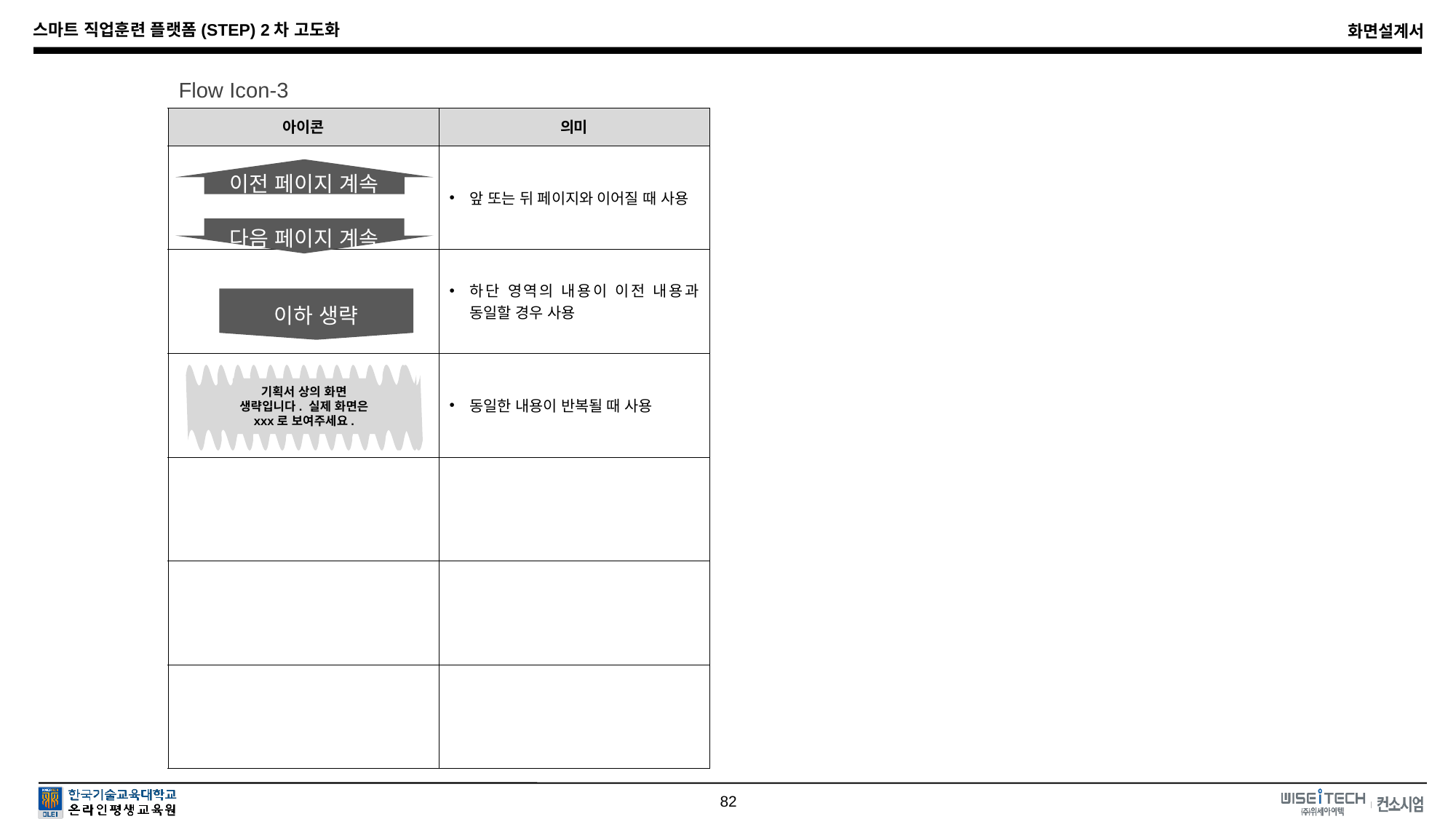

Flow Icon-3
| 아이콘 | 의미 |
| --- | --- |
|  | 앞 또는 뒤 페이지와 이어질 때 사용 |
|  | 하단 영역의 내용이 이전 내용과 동일할 경우 사용 |
|  | 동일한 내용이 반복될 때 사용 |
|  |  |
|  |  |
|  |  |

이전 페이지 계속

다음 페이지 계속

이하 생략

기획서 상의 화면 생략입니다. 실제 화면은 xxx로 보여주세요.